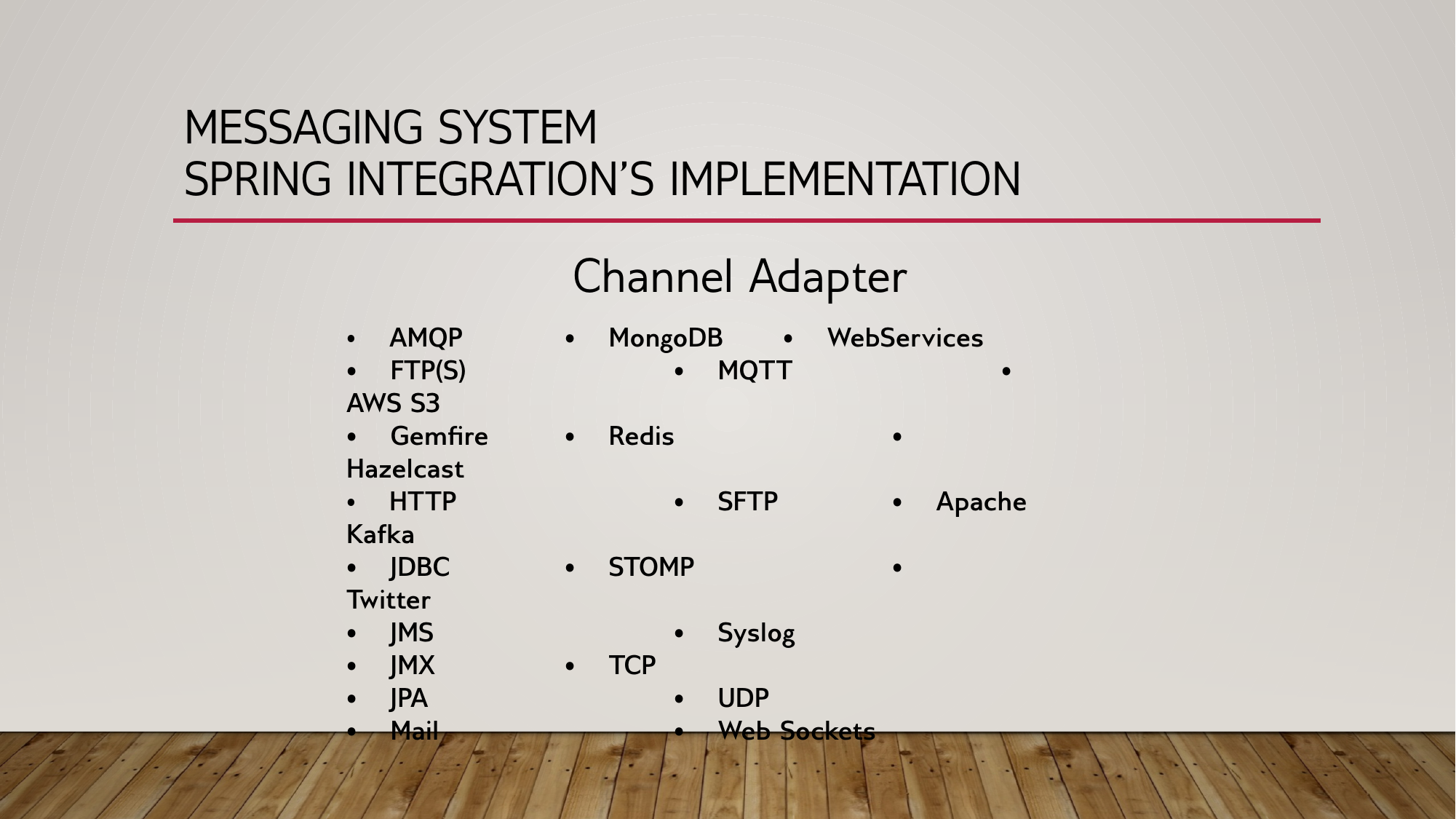

# Messaging System SPRING INTEGRATION’s IMPLEMENTATION
Channel Adapter
・　AMQP　 	・　MongoDB　	・　WebServices
・　FTP(S)  		・　MQTT		・　AWS S3
・　Gemfire　 	・　Redis		・	Hazelcast
・　HTTP		・　SFTP		・　Apache Kafka
・　JDBC		・　STOMP		・	Twitter
・　JMS			・　Syslog
・　JMX		・　TCP
・　JPA			・　UDP
・　Mail			・　Web Sockets